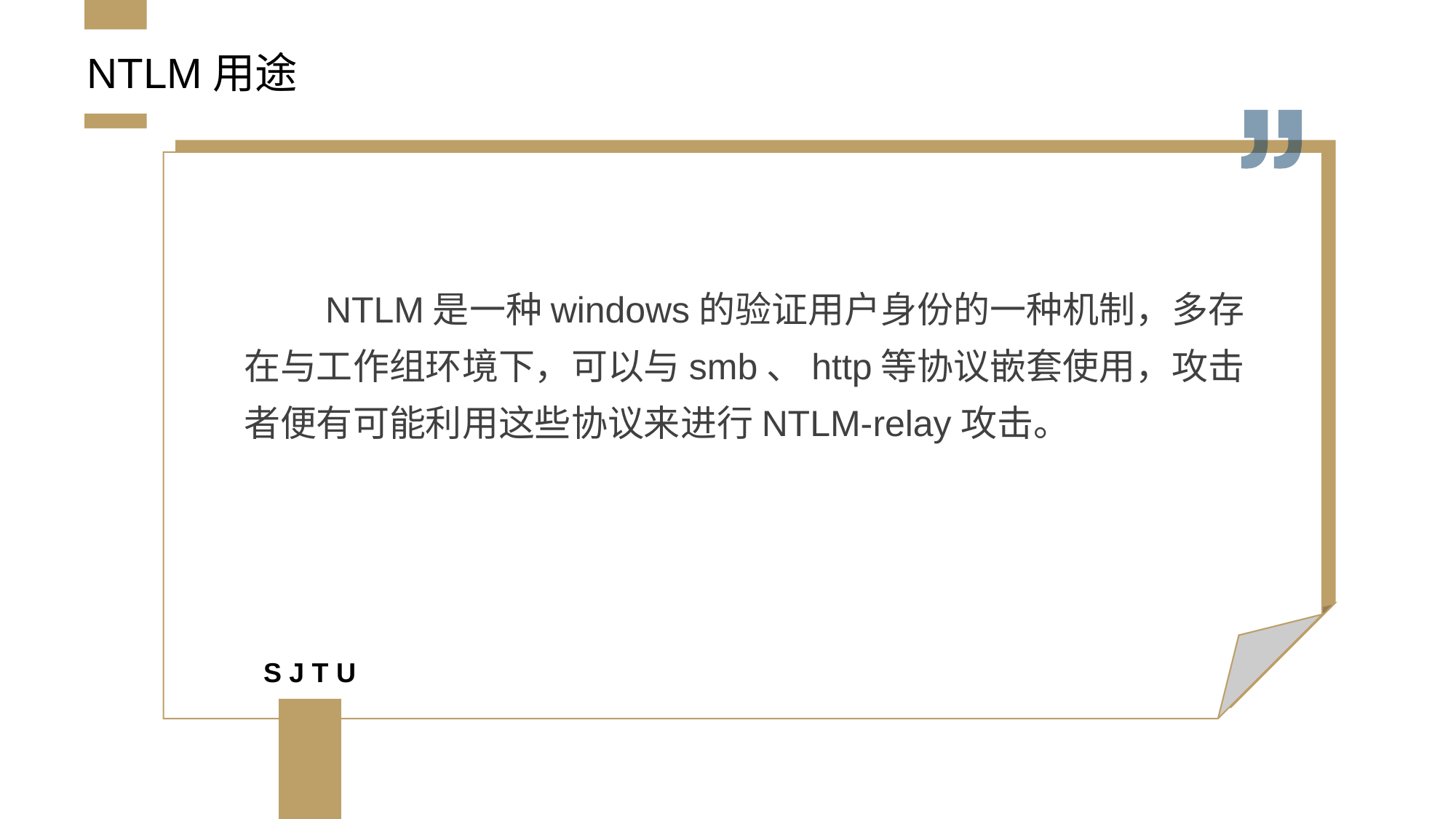

NTLM用途
        NTLM是一种windows的验证用户身份的一种机制，多存在与工作组环境下，可以与smb、http等协议嵌套使用，攻击者便有可能利用这些协议来进行NTLM-relay攻击。